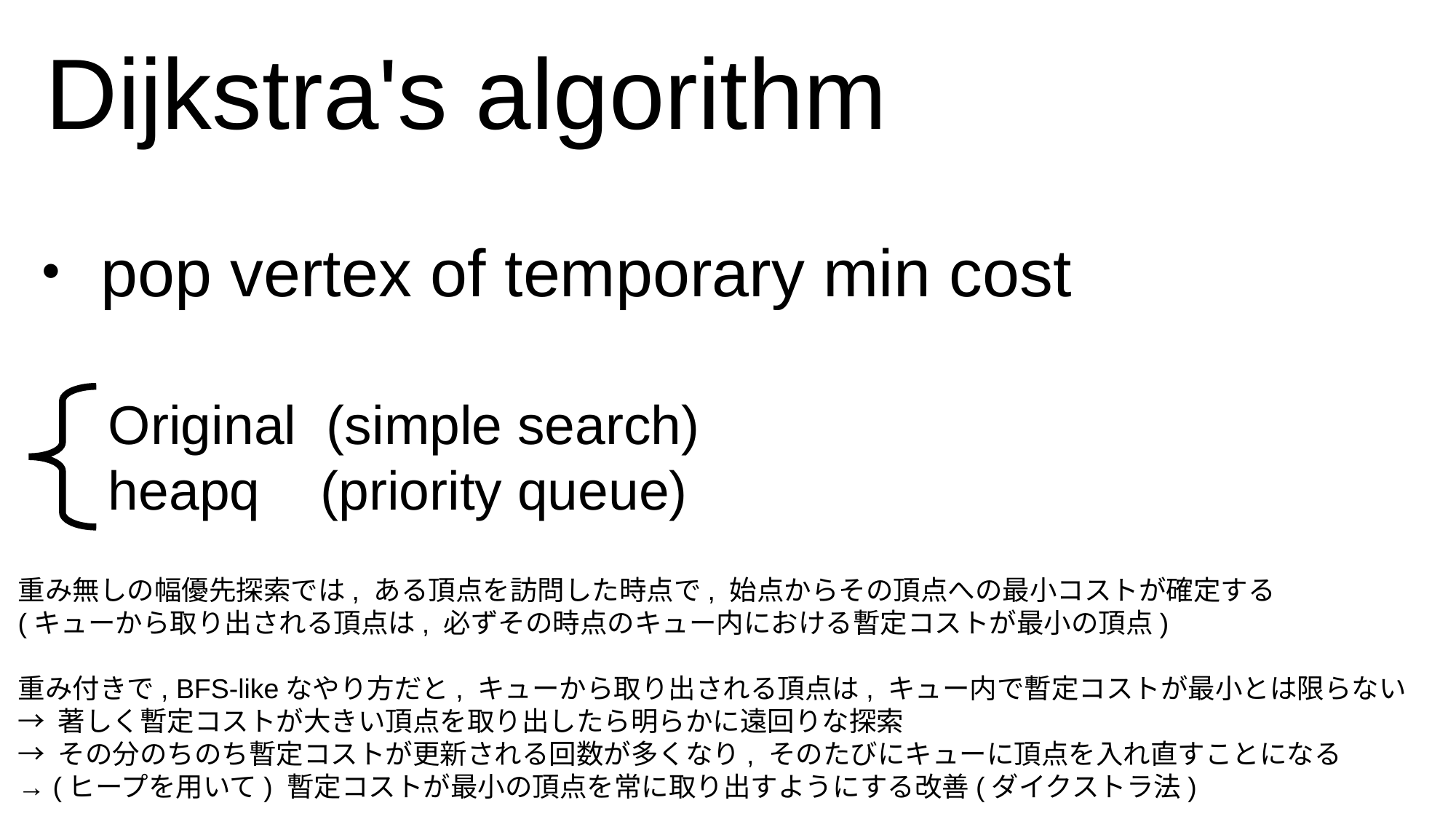

Dijkstra's algorithm

・pop vertex of temporary min cost

      Original  (simple search)
      heapq    (priority queue)

重み無しの幅優先探索では, ある頂点を訪問した時点で, 始点からその頂点への最小コストが確定する
(キューから取り出される頂点は, 必ずその時点のキュー内における暫定コストが最小の頂点)

重み付きで, BFS-likeなやり方だと, キューから取り出される頂点は, キュー内で暫定コストが最小とは限らない
→ 著しく暫定コストが大きい頂点を取り出したら明らかに遠回りな探索
→ その分のちのち暫定コストが更新される回数が多くなり, そのたびにキューに頂点を入れ直すことになる
→ (ヒープを用いて) 暫定コストが最小の頂点を常に取り出すようにする改善(ダイクストラ法)